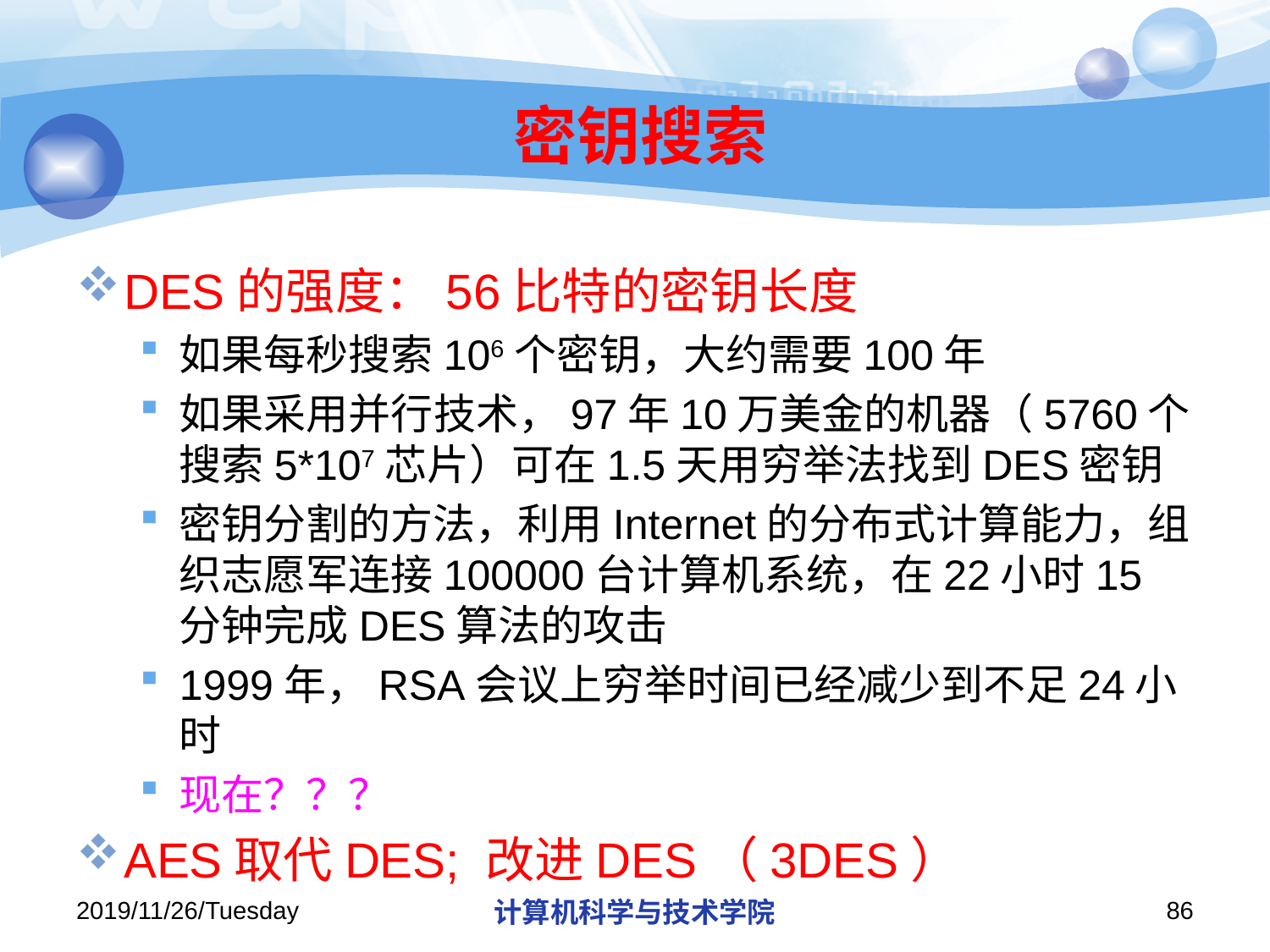

# 密钥搜索
DES的强度：56比特的密钥长度
如果每秒搜索106个密钥，大约需要100年
如果采用并行技术，97年10万美金的机器（5760个搜索5*107芯片）可在1.5天用穷举法找到DES密钥
密钥分割的方法，利用Internet的分布式计算能力，组织志愿军连接100000台计算机系统，在22小时15分钟完成DES算法的攻击
1999年，RSA会议上穷举时间已经减少到不足24小时
现在？？？
AES取代DES; 改进DES（3DES）
2019/11/26/Tuesday
计算机科学与技术学院
86